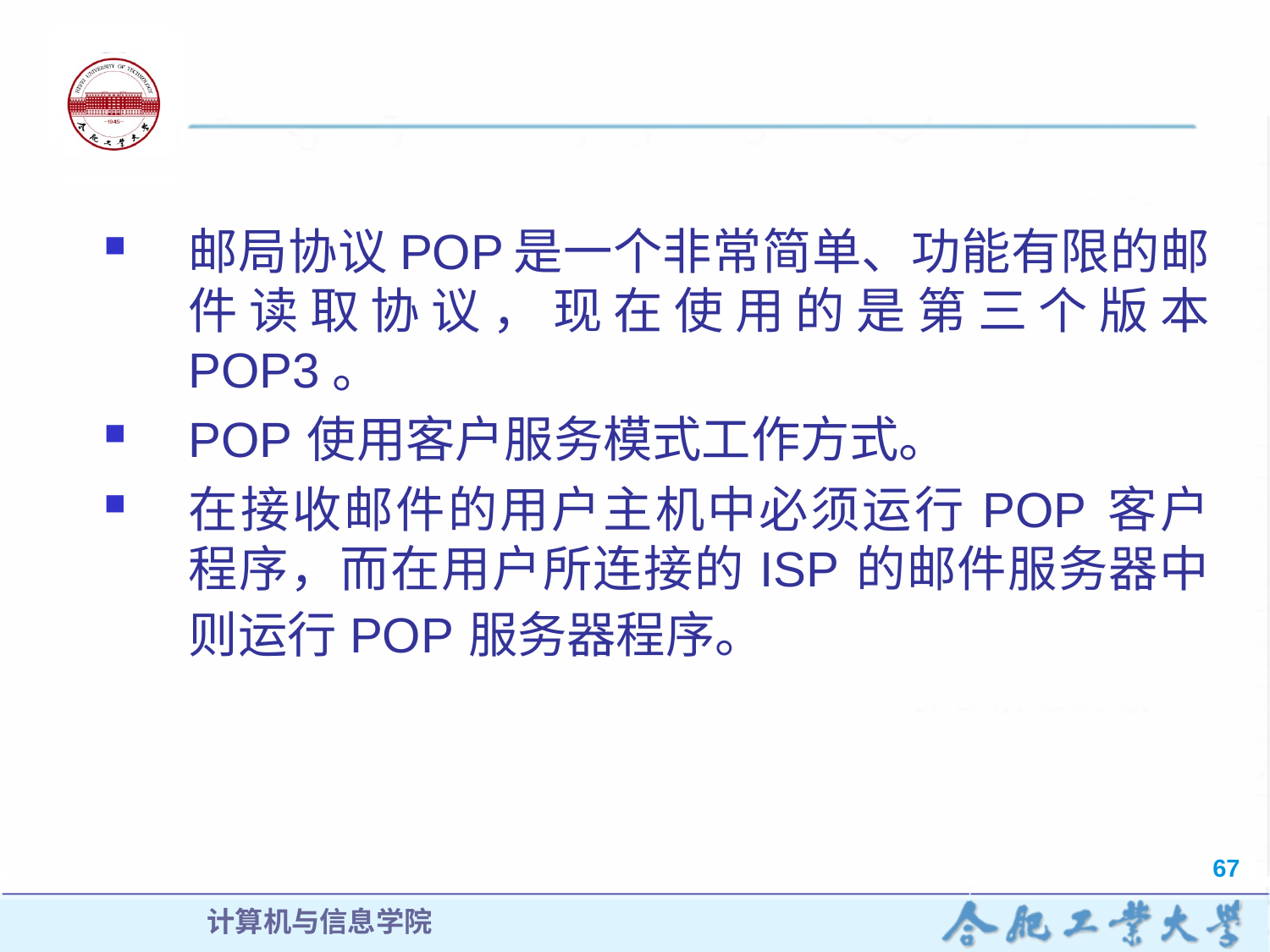

邮局协议 POP 是一个非常简单、功能有限的邮件读取协议，现在使用的是第三个版本 POP3。
POP 使用客户服务模式工作方式。
在接收邮件的用户主机中必须运行 POP 客户程序，而在用户所连接的 ISP 的邮件服务器中则运行 POP 服务器程序。